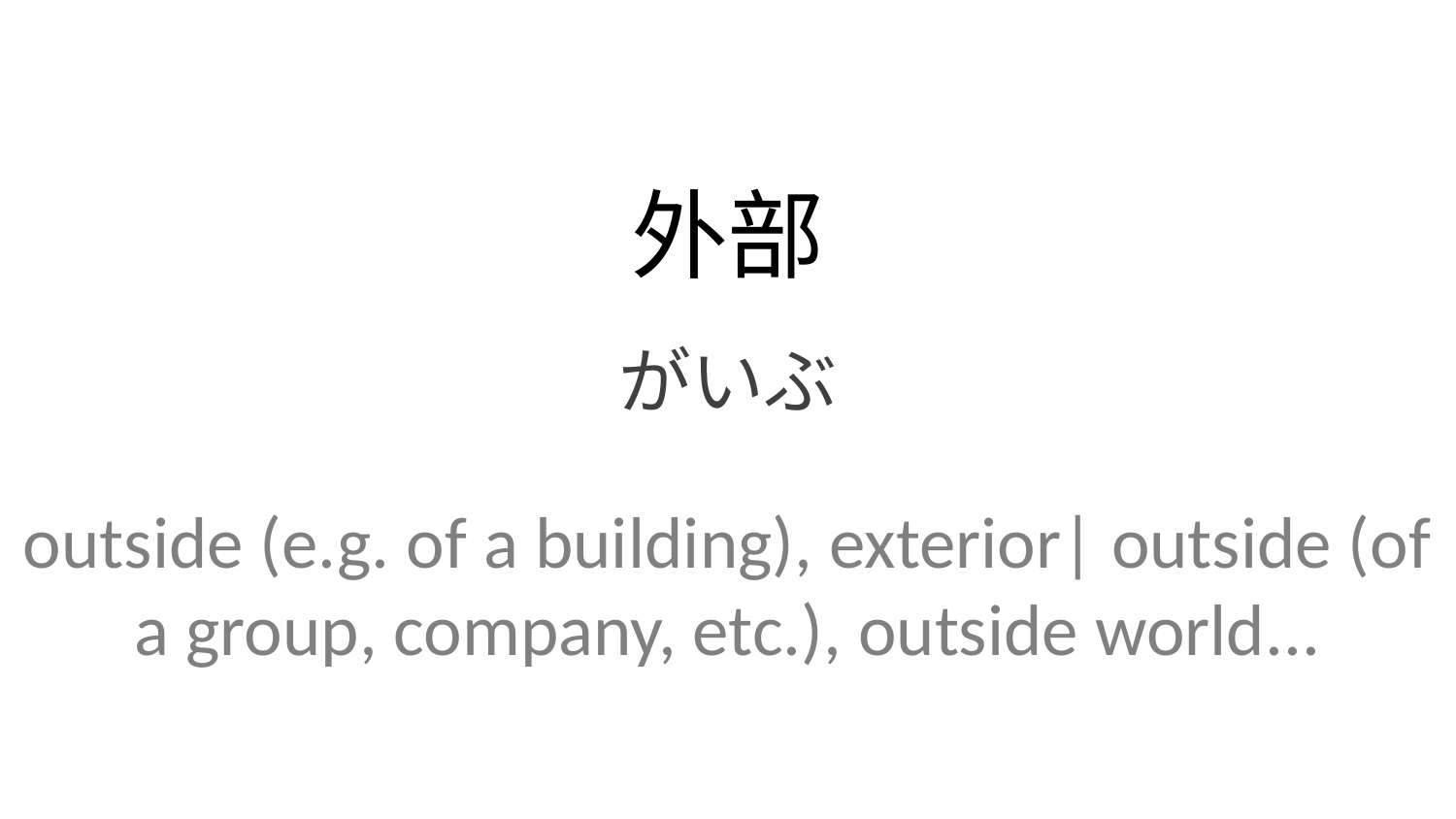

外部

がいぶ
outside (e.g. of a building), exterior| outside (of a group, company, etc.), outside world...